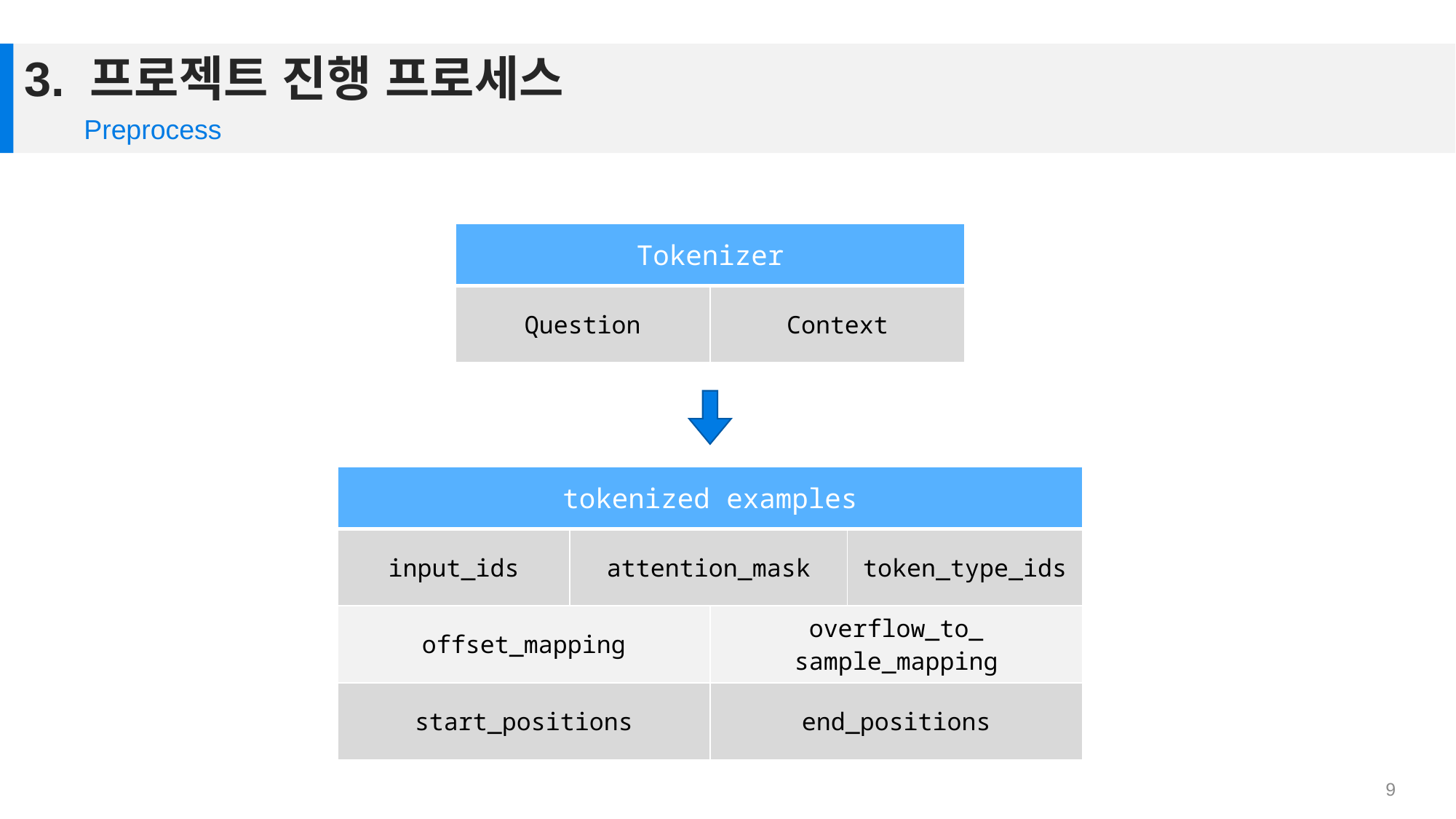

# 3. 프로젝트 진행 프로세스
Preprocess

| Tokenizer |  |
| --- | --- |
| Question | Context |

| tokenized examples |  |  |  |
| --- | --- | --- | --- |
| input\_ids | attention\_mask |  | token\_type\_ids |
| offset\_mapping | ‘overflow\_ to\_sample\_ mapping’ | overflow\_to\_ sample\_mapping |  |
| start\_positions | ‘end\_ positions’ | end\_positions |  |
9